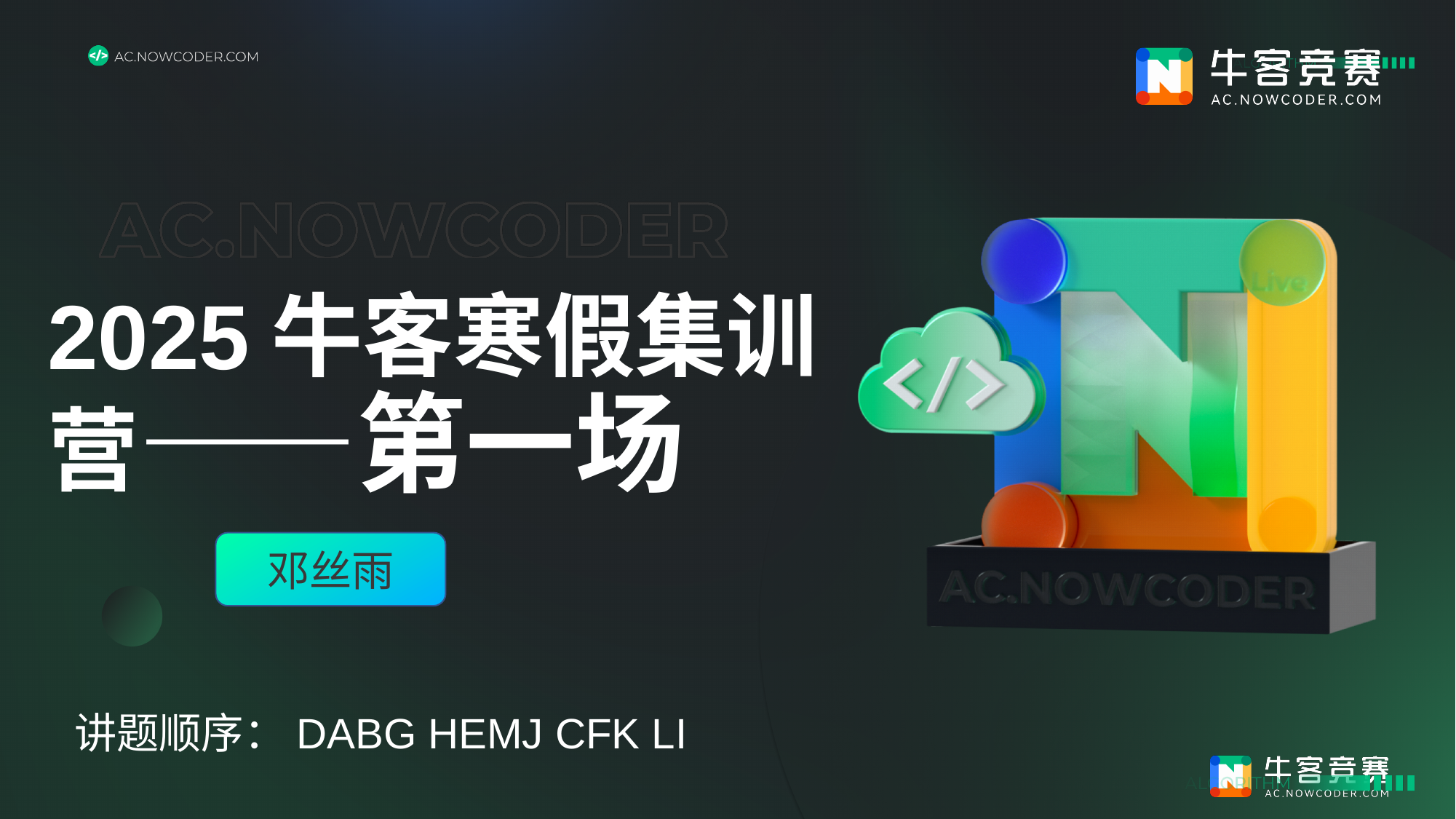

# 2025牛客寒假集训营——第一场
邓丝雨
讲题顺序：DABG HEMJ CFK LI